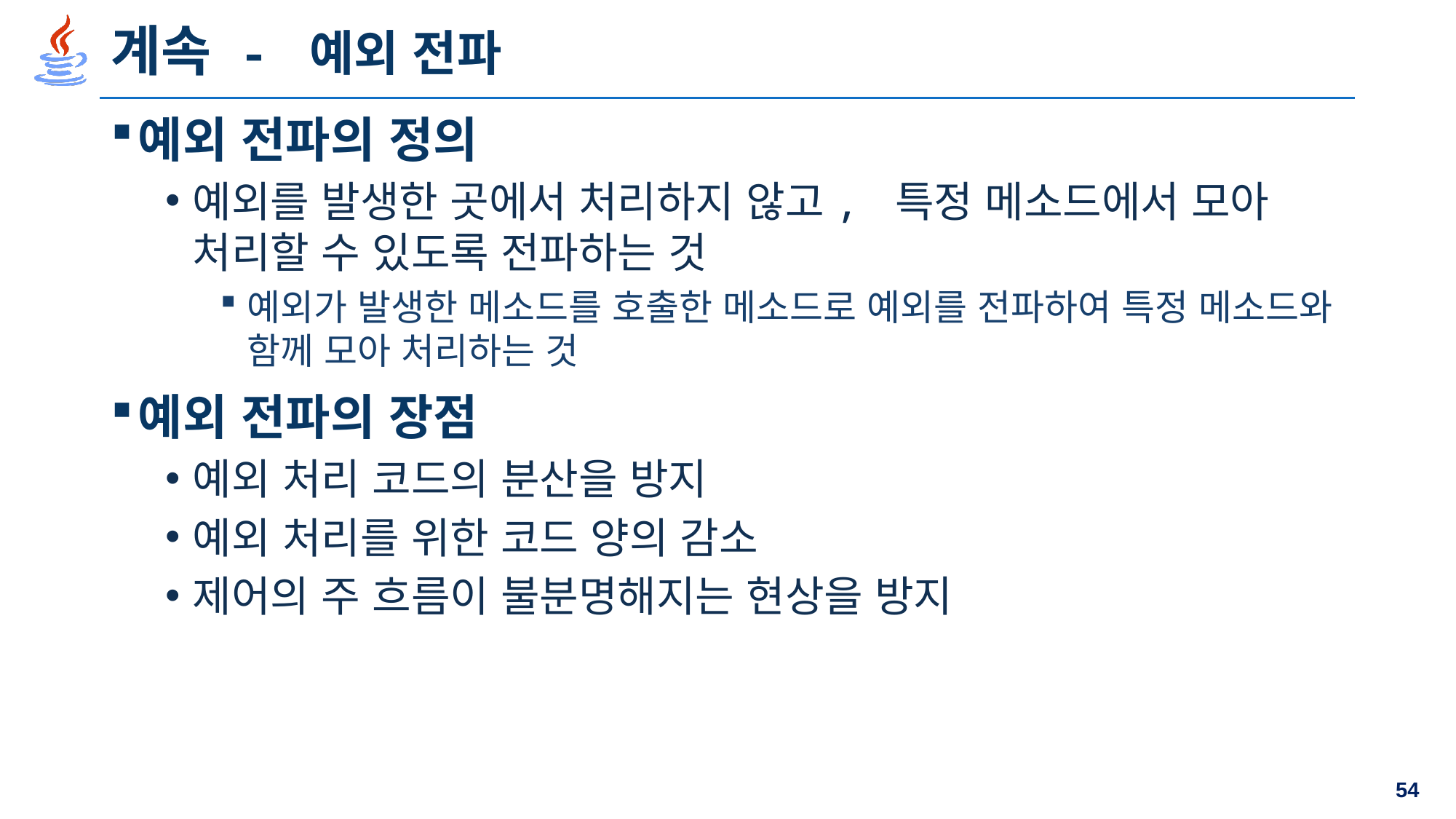

# 계속 - 예외 전파
예외 전파의 정의
예외를 발생한 곳에서 처리하지 않고, 특정 메소드에서 모아 처리할 수 있도록 전파하는 것
예외가 발생한 메소드를 호출한 메소드로 예외를 전파하여 특정 메소드와 함께 모아 처리하는 것
예외 전파의 장점
예외 처리 코드의 분산을 방지
예외 처리를 위한 코드 양의 감소
제어의 주 흐름이 불분명해지는 현상을 방지
54